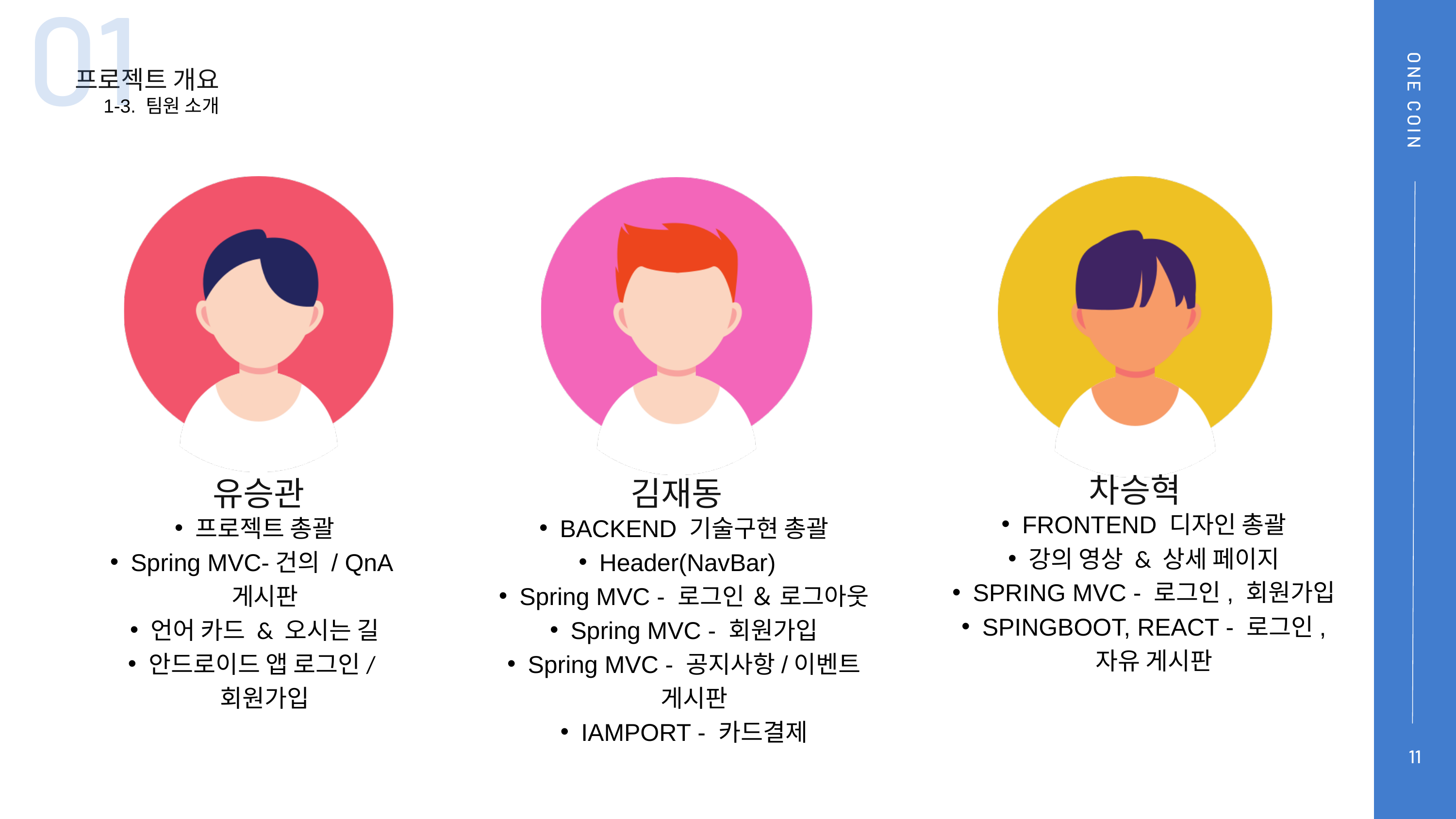

01
프로젝트 개요
1-3. 팀원 소개
ONE COIN

차승혁
유승관
김재동
FRONTEND 디자인 총괄
강의 영상 & 상세 페이지
SPRING MVC - 로그인, 회원가입
SPINGBOOT, REACT - 로그인, 자유 게시판
프로젝트 총괄
Spring MVC-건의 / QnA게시판
언어 카드 & 오시는 길
안드로이드 앱 로그인/회원가입
BACKEND 기술구현 총괄
Header(NavBar)
Spring MVC - 로그인 ＆ 로그아웃
Spring MVC - 회원가입
Spring MVC - 공지사항/이벤트 게시판
IAMPORT - 카드결제
11